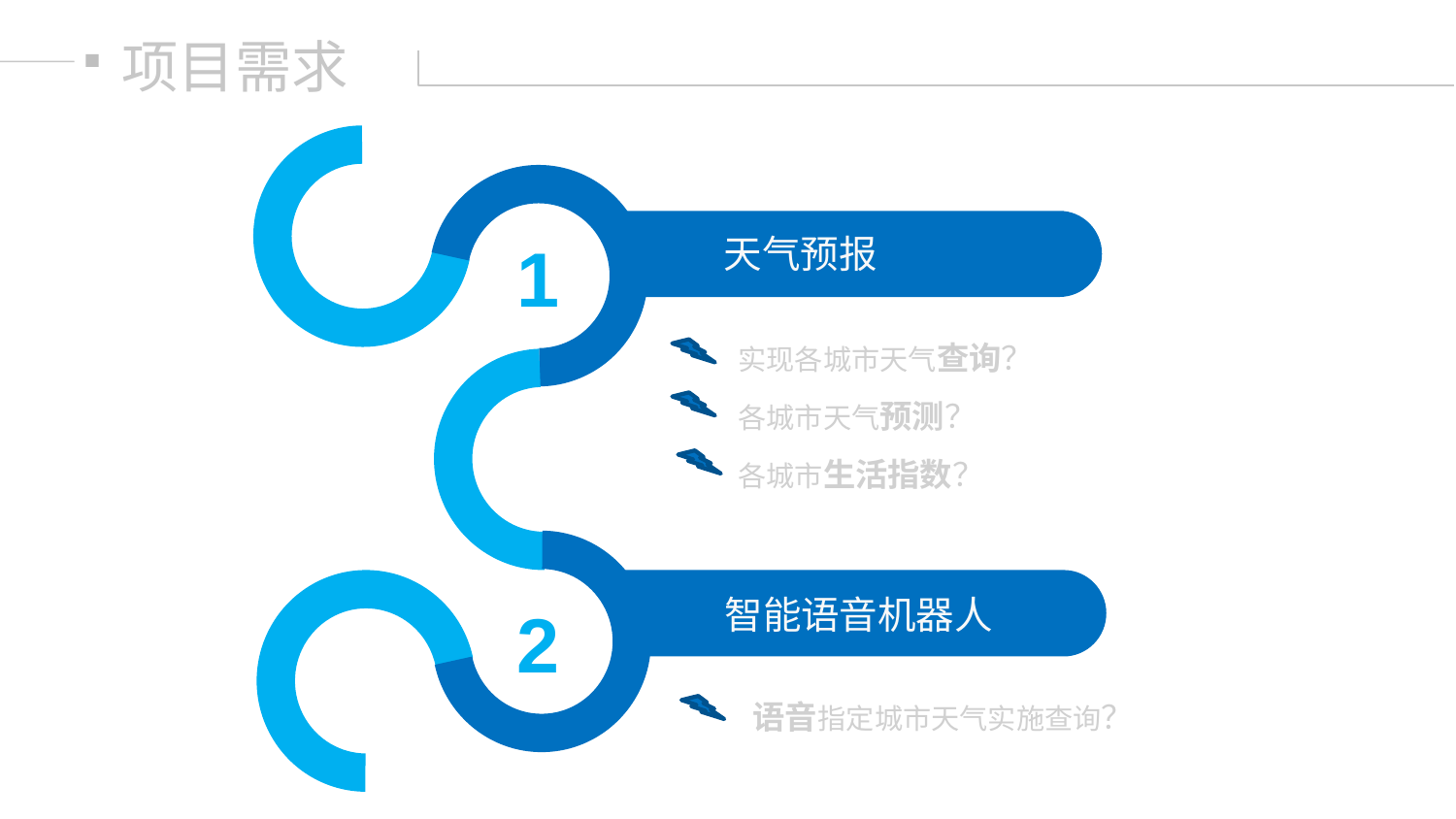

项目需求

天气预报
1
实现各城市天气查询？
各城市天气预测？
各城市生活指数？

智能语音机器人
2
语音指定城市天气实施查询？